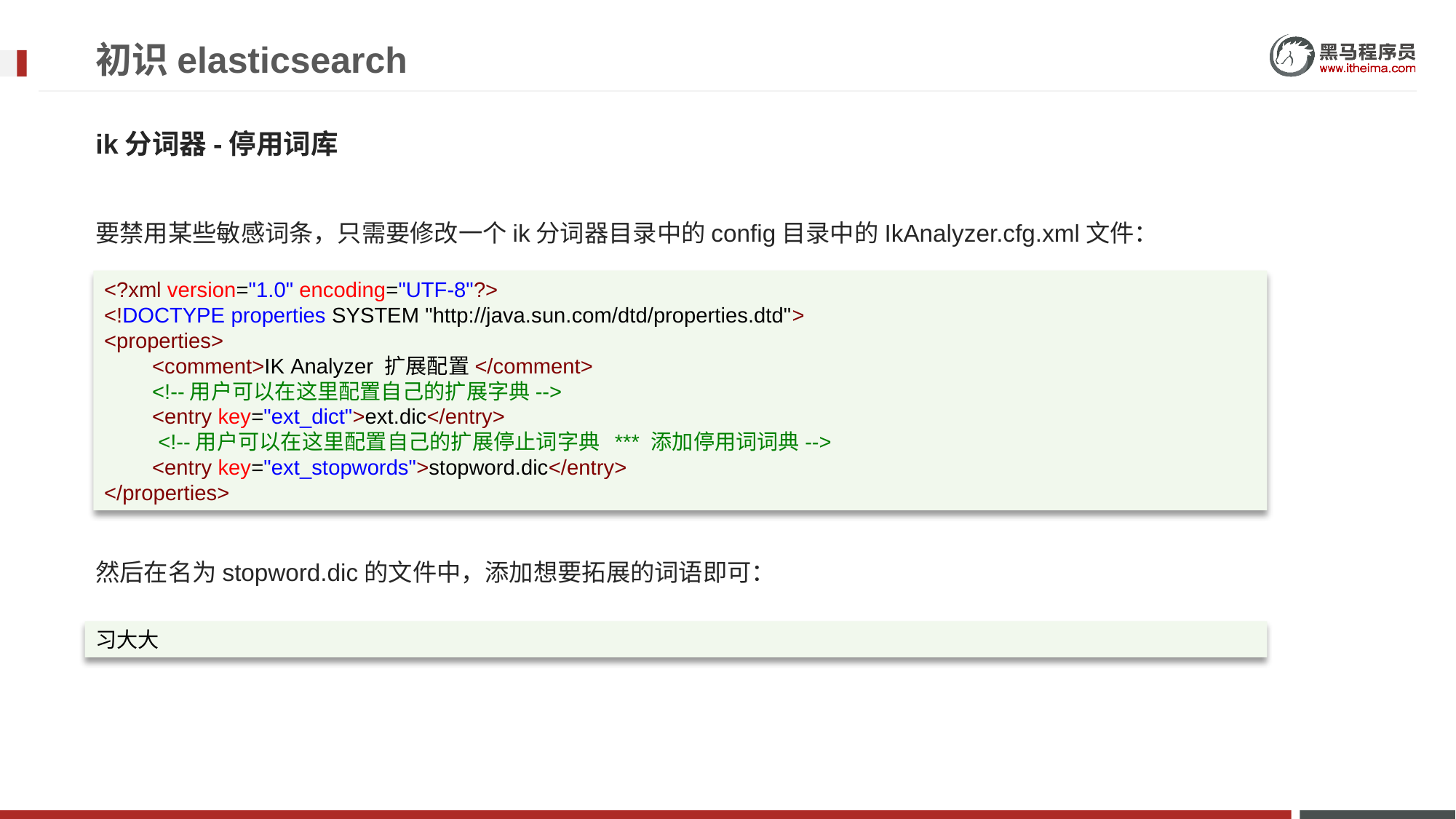

# 初识elasticsearch
ik分词器-停用词库
要禁用某些敏感词条，只需要修改一个ik分词器目录中的config目录中的IkAnalyzer.cfg.xml文件：

然后在名为stopword.dic的文件中，添加想要拓展的词语即可：

<?xml version="1.0" encoding="UTF-8"?>
<!DOCTYPE properties SYSTEM "http://java.sun.com/dtd/properties.dtd">
<properties>
        <comment>IK Analyzer 扩展配置</comment>
        <!--用户可以在这里配置自己的扩展字典-->
        <entry key="ext_dict">ext.dic</entry>
         <!--用户可以在这里配置自己的扩展停止词字典  *** 添加停用词词典-->
        <entry key="ext_stopwords">stopword.dic</entry>
</properties>
习大大